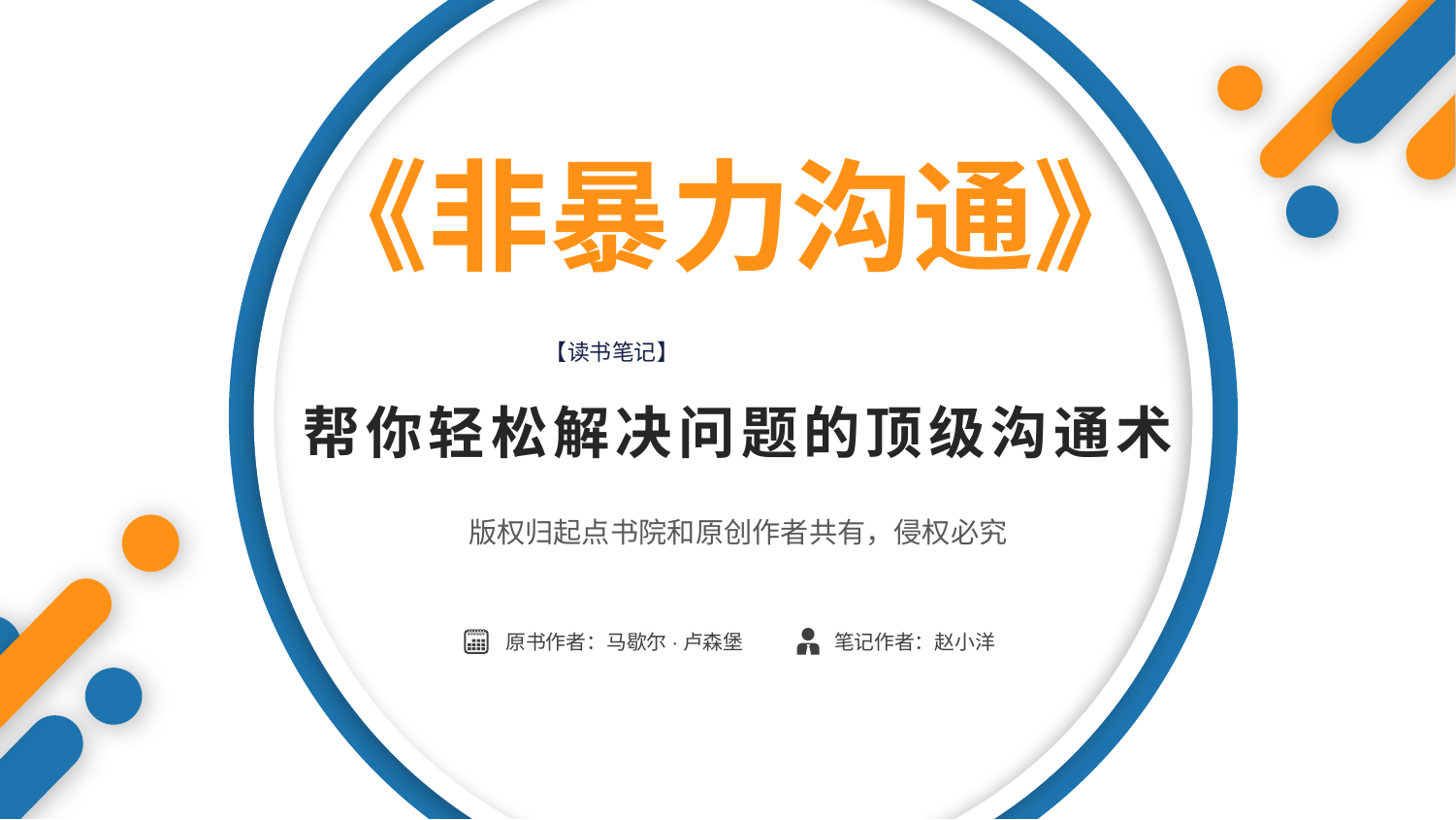

《非暴力沟通》

【读书笔记】
帮你轻松解决问题的顶级沟通术
版权归起点书院和原创作者共有，侵权必究

原书作者：马歇尔·卢森堡

笔记作者：赵小洋